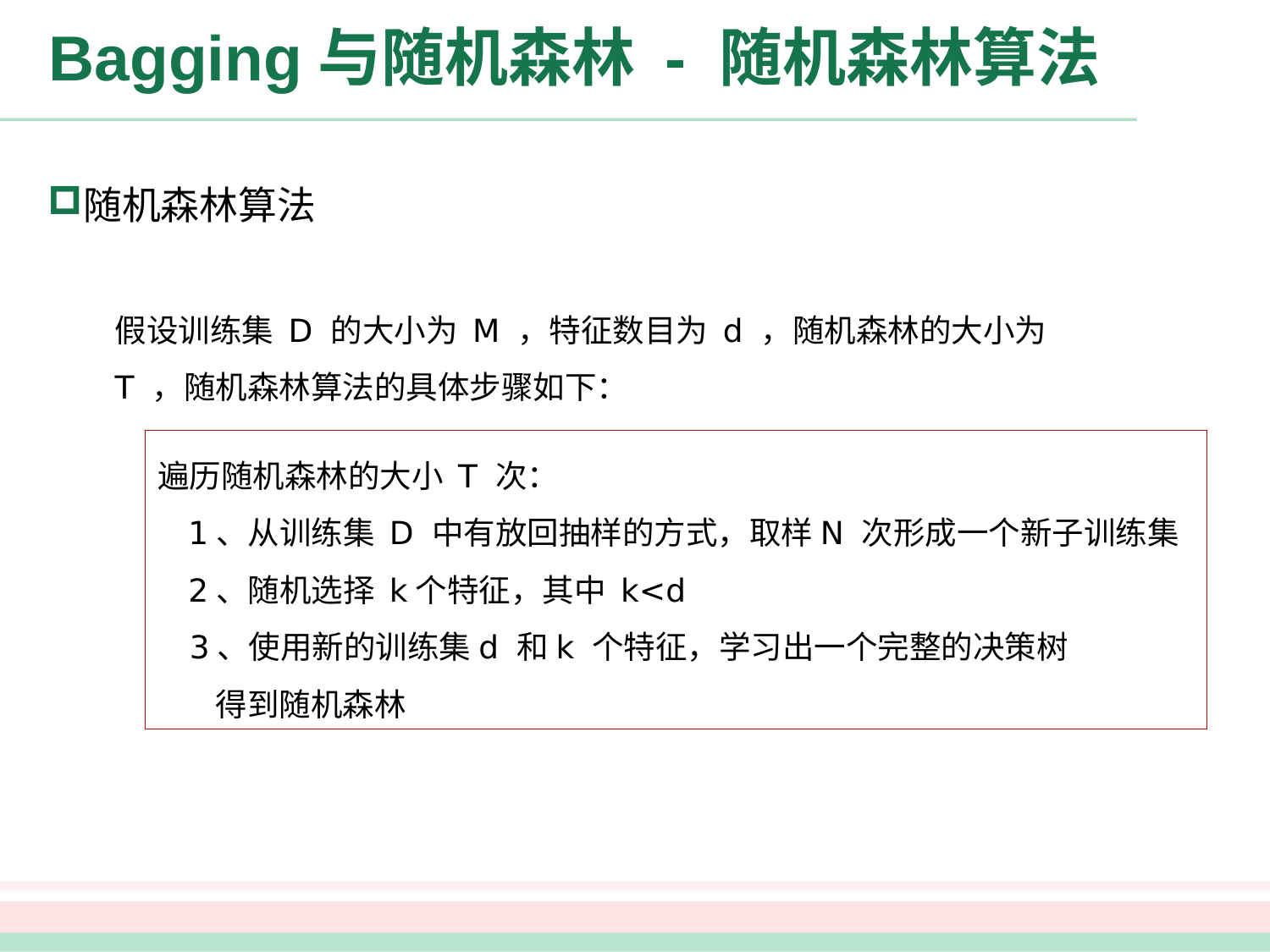

# Bagging与随机森林 - 随机森林算法
随机森林算法
假设训练集 D 的大小为 M ，特征数目为 d ，随机森林的大小为 T ，随机森林算法的具体步骤如下：
遍历随机森林的大小 T 次：
   1、从训练集 D 中有放回抽样的方式，取样N 次形成一个新子训练集
   2、随机选择 k个特征，其中 k<d
 3、使用新的训练集d 和k 个特征，学习出一个完整的决策树
       得到随机森林